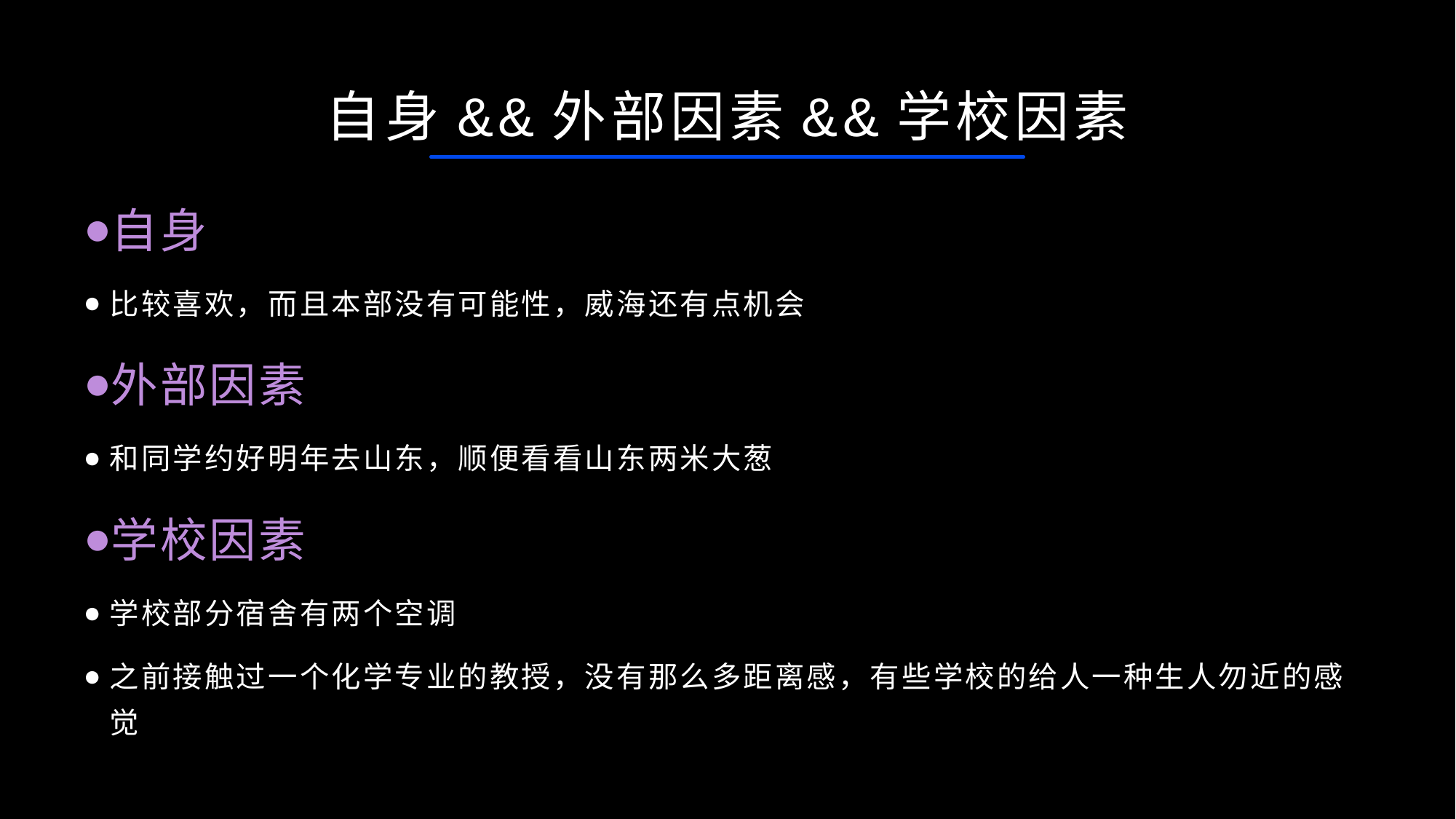

自身&&外部因素&&学校因素
自身
比较喜欢，而且本部没有可能性，威海还有点机会
外部因素
和同学约好明年去山东，顺便看看山东两米大葱
学校因素
学校部分宿舍有两个空调
之前接触过一个化学专业的教授，没有那么多距离感，有些学校的给人一种生人勿近的感觉